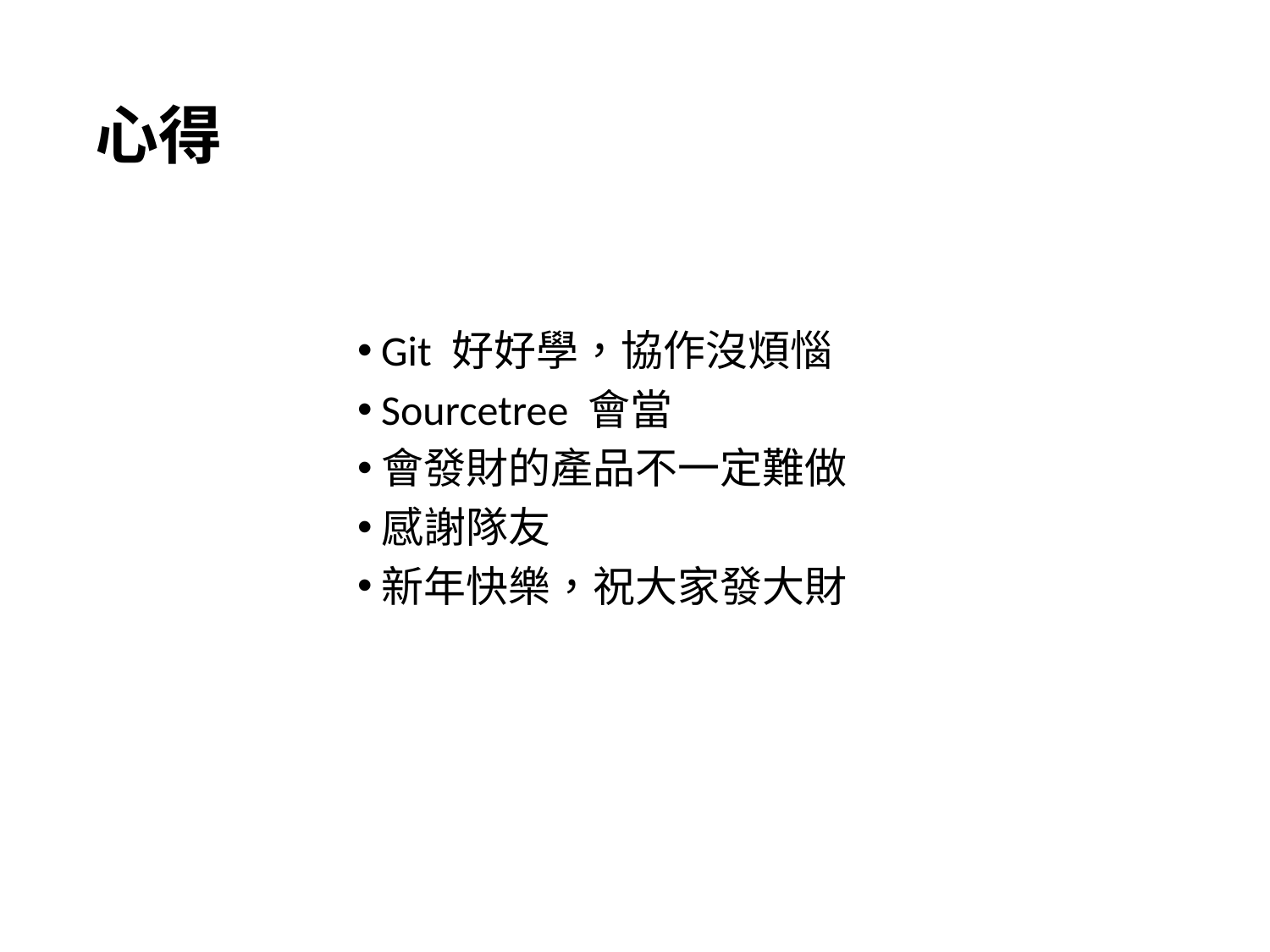

心得
Git 好好學，協作沒煩惱
Sourcetree 會當
會發財的產品不一定難做
感謝隊友
新年快樂，祝大家發大財